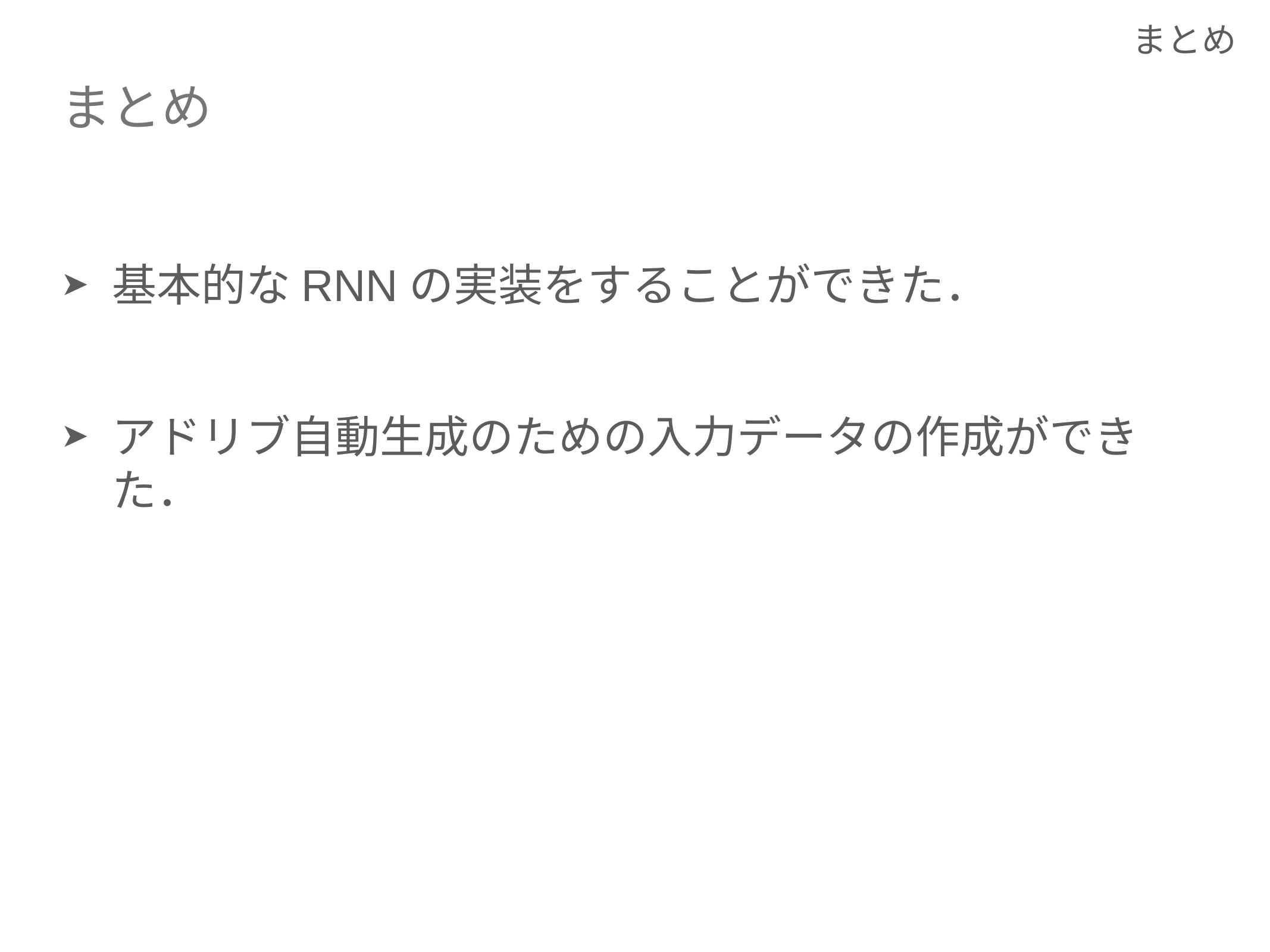

まとめ
# まとめ

基本的なRNNの実装をすることができた．

アドリブ自動生成のための入力データの作成ができた．